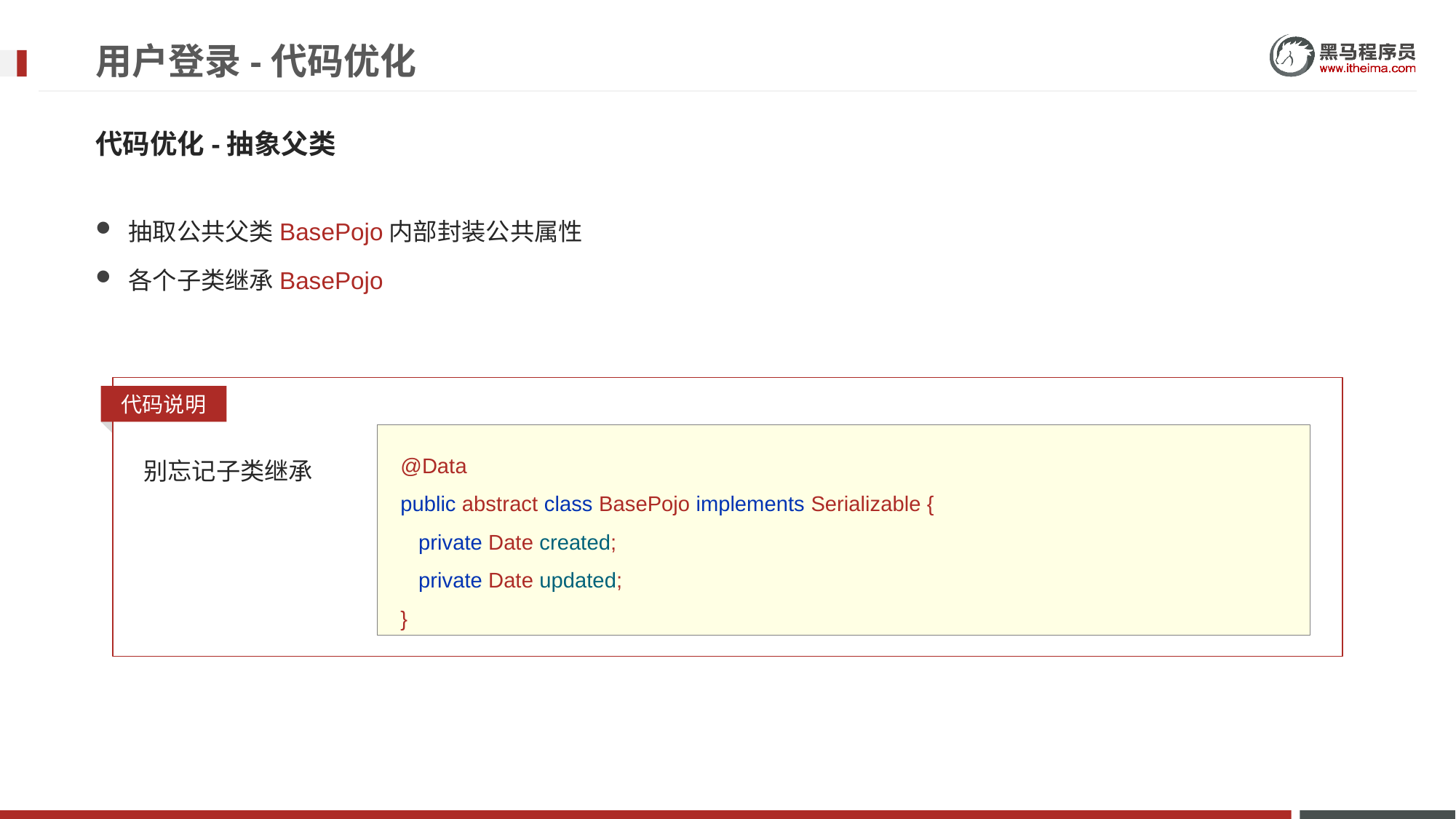

# 用户登录-代码优化
代码优化-抽象父类
抽取公共父类BasePojo内部封装公共属性
各个子类继承BasePojo

代码说明

@Data
public abstract class BasePojo implements Serializable {
   private Date created;
   private Date updated;
}
别忘记子类继承